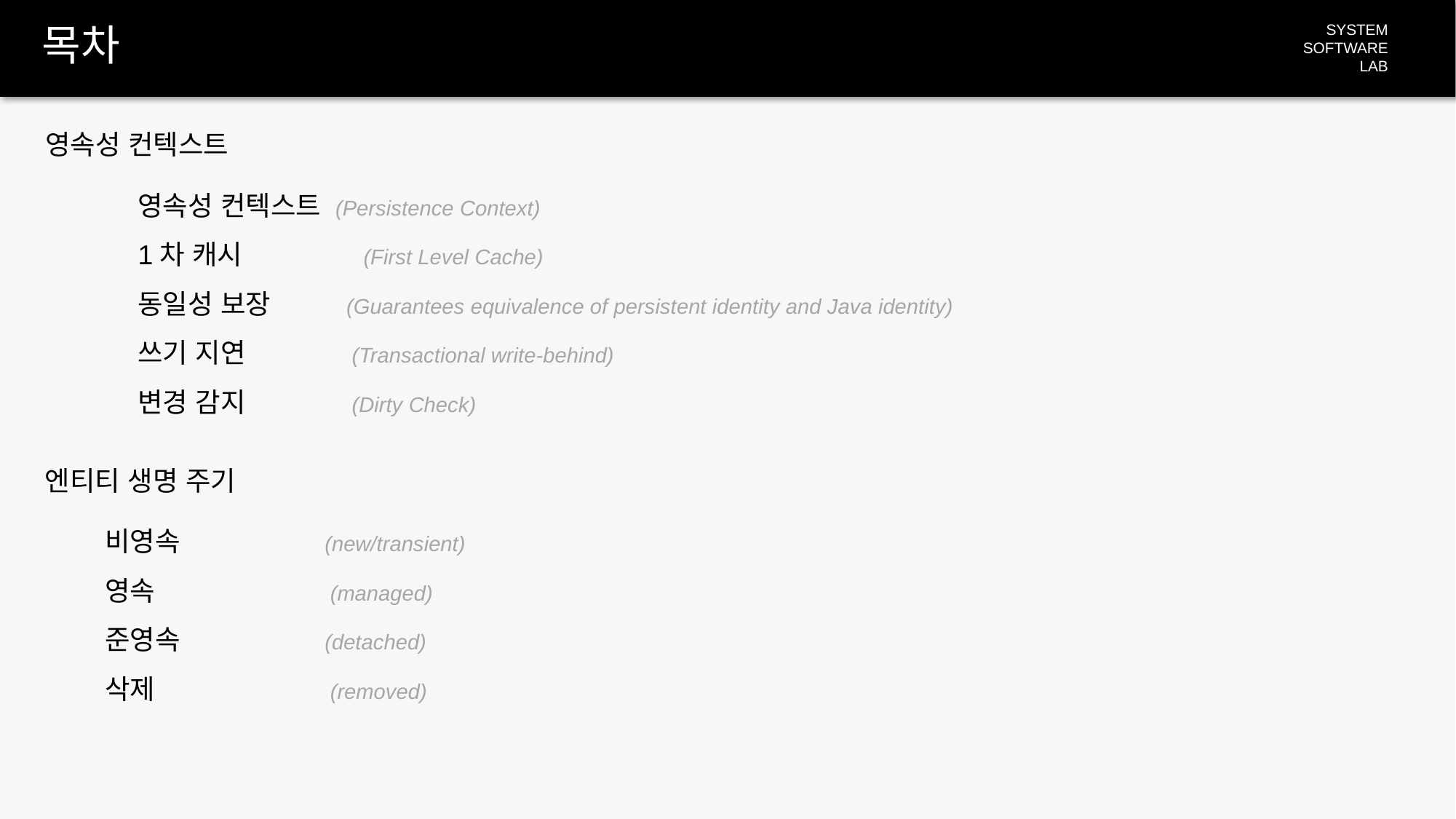

# 목차
영속성 컨텍스트
영속성 컨텍스트 (Persistence Context)
1차 캐시               (First Level Cache)
동일성 보장         (Guarantees equivalence of persistent identity and Java identity)
쓰기 지연             (Transactional write-behind)
변경 감지             (Dirty Check)
엔티티 생명 주기
비영속                  (new/transient)
영속                      (managed)
준영속                  (detached)
삭제                      (removed)